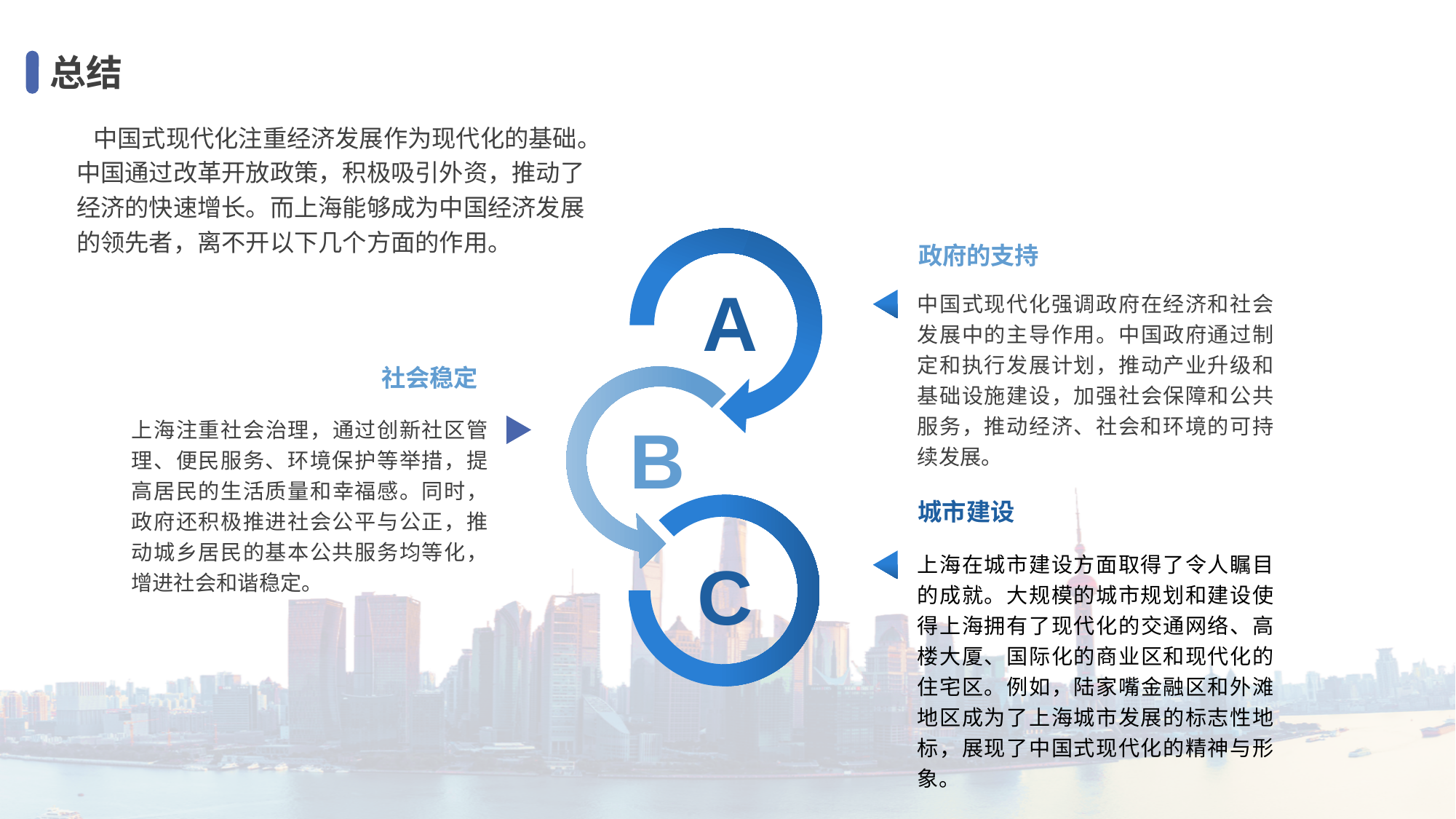

总结
  中国式现代化注重经济发展作为现代化的基础。中国通过改革开放政策，积极吸引外资，推动了经济的快速增长。而上海能够成为中国经济发展的领先者，离不开以下几个方面的作用。

政府的支持
A
中国式现代化强调政府在经济和社会发展中的主导作用。中国政府通过制定和执行发展计划，推动产业升级和基础设施建设，加强社会保障和公共服务，推动经济、社会和环境的可持续发展。

社会稳定
上海注重社会治理，通过创新社区管理、便民服务、环境保护等举措，提高居民的生活质量和幸福感。同时，政府还积极推进社会公平与公正，推动城乡居民的基本公共服务均等化，增进社会和谐稳定。
B

城市建设

上海在城市建设方面取得了令人瞩目的成就。大规模的城市规划和建设使得上海拥有了现代化的交通网络、高楼大厦、国际化的商业区和现代化的住宅区。例如，陆家嘴金融区和外滩地区成为了上海城市发展的标志性地标，展现了中国式现代化的精神与形象。
C